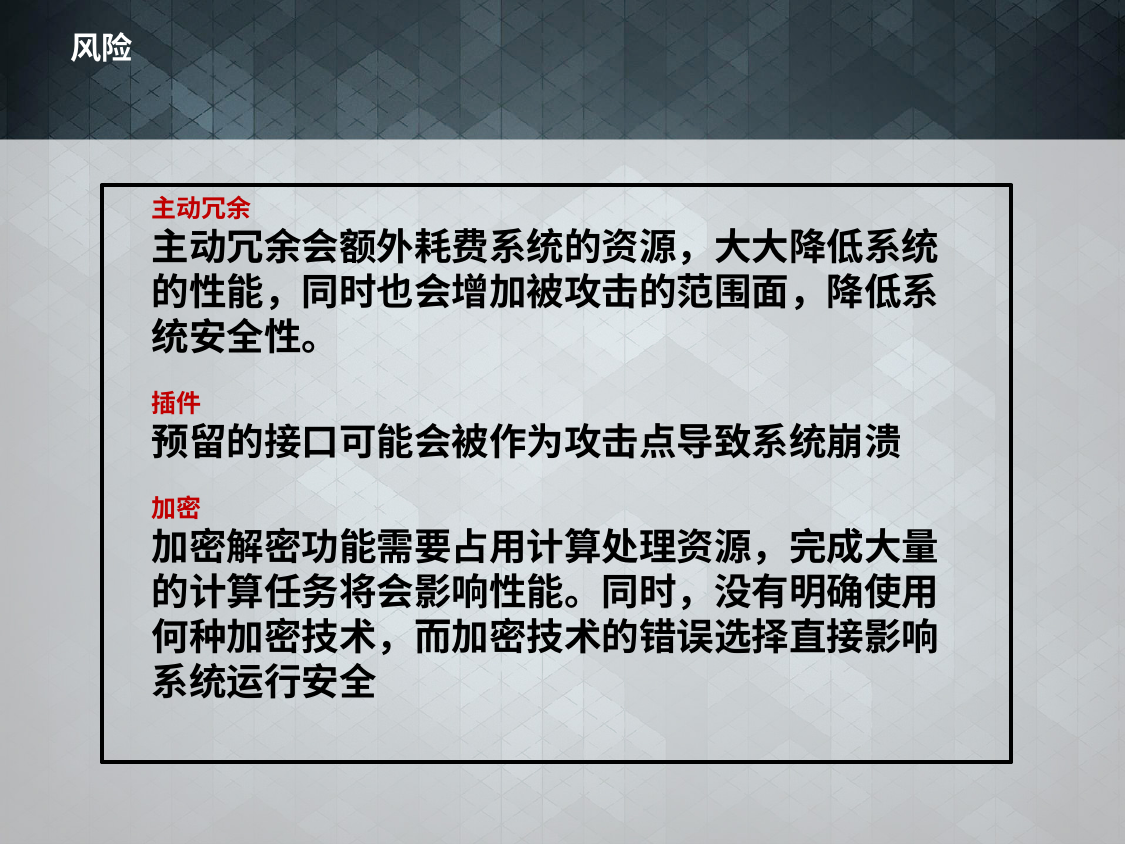

风险

主动冗余
主动冗余会额外耗费系统的资源，大大降低系统的性能，同时也会增加被攻击的范围面，降低系统安全性。

插件
预留的接口可能会被作为攻击点导致系统崩溃

加密
加密解密功能需要占用计算处理资源，完成大量的计算任务将会影响性能。同时，没有明确使用何种加密技术，而加密技术的错误选择直接影响系统运行安全